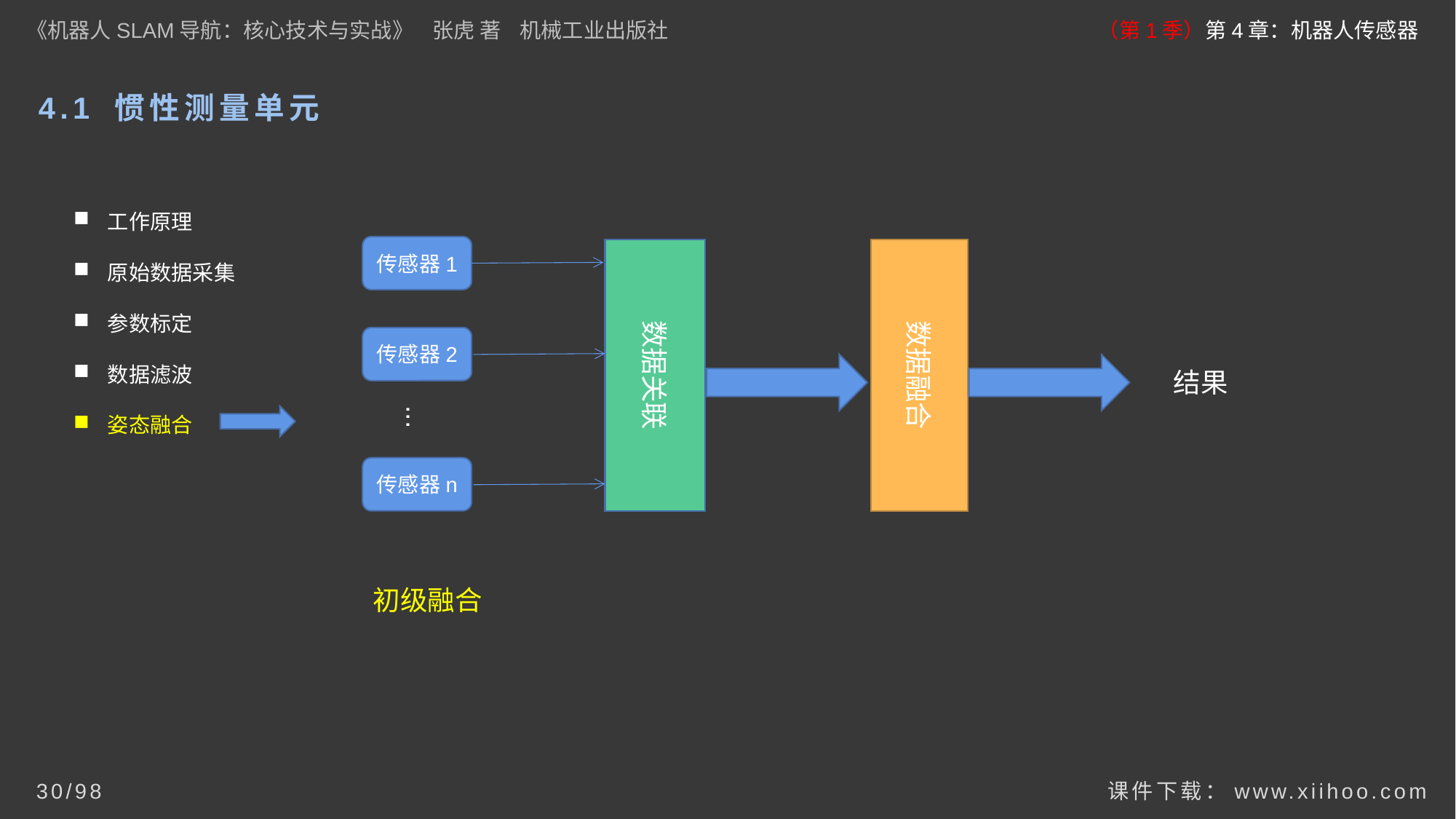

《机器人SLAM导航：核心技术与实战》    张虎 著    机械工业出版社
（第1季）第4章：机器人传感器
# 4.1 惯性测量单元
工作原理
原始数据采集
参数标定
数据滤波
姿态融合
传感器1
数据关联
数据融合
传感器2

结果
...

传感器n
初级融合
课件下载：www.xiihoo.com
30/98